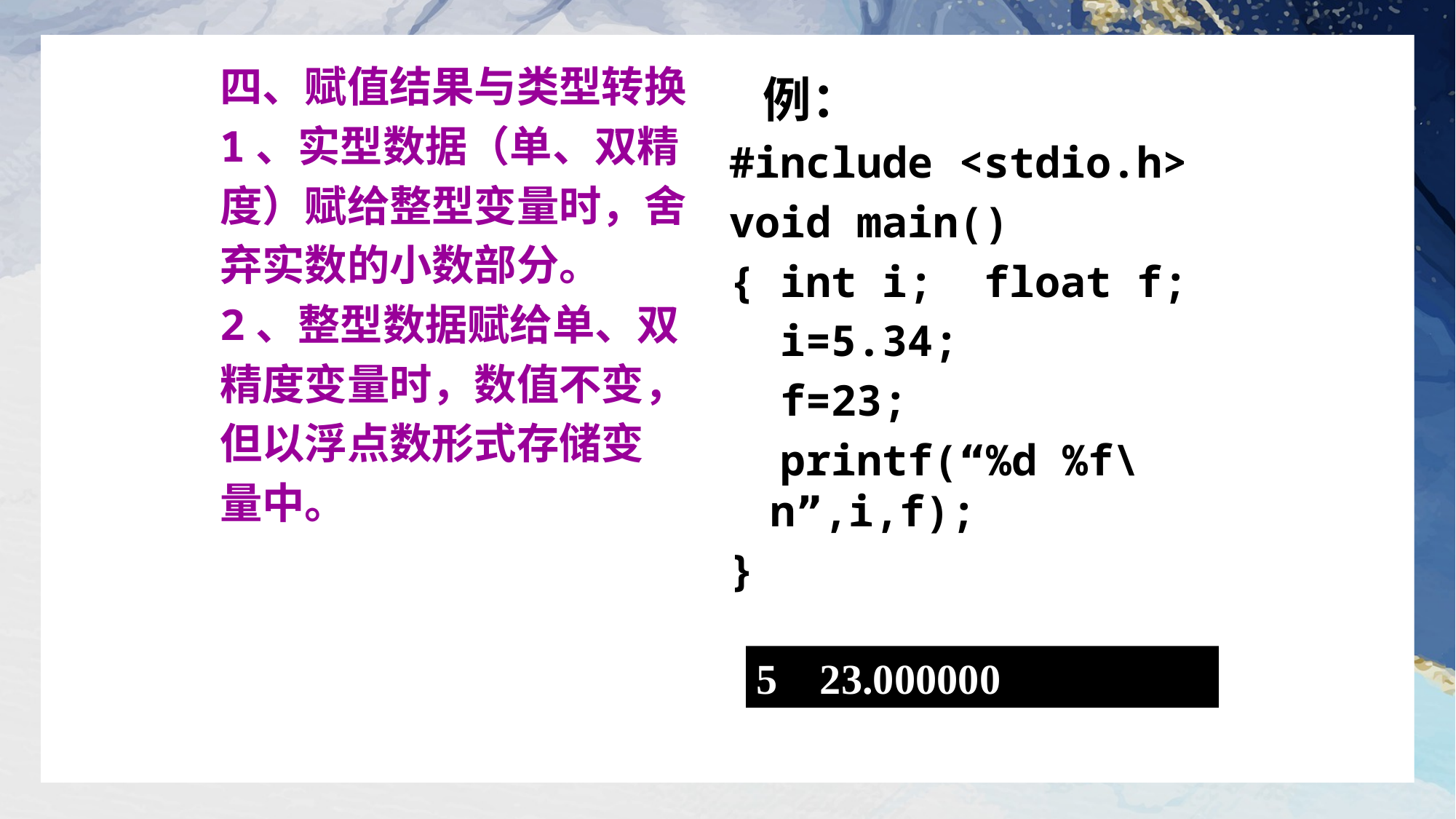

四、赋值结果与类型转换
1、实型数据（单、双精
度）赋给整型变量时，舍
弃实数的小数部分。
2、整型数据赋给单、双
精度变量时，数值不变，
但以浮点数形式存储变
量中。

  例：
#include <stdio.h>
void main()
{ int i;  float f;
  i=5.34;
  f=23;
  printf(“%d %f\n”,i,f);
}
5    23.000000